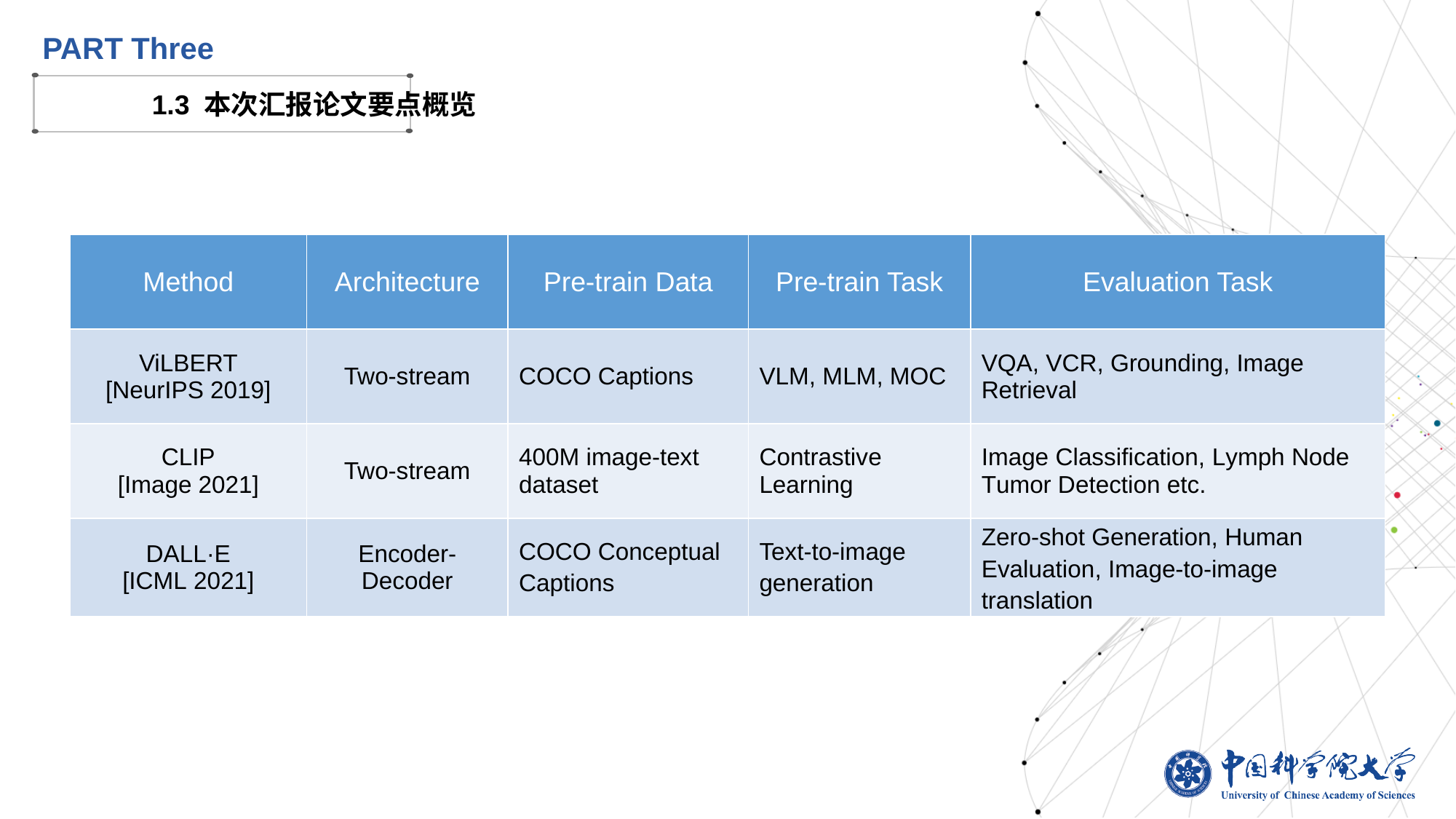

PART Three

1.3 本次汇报论文要点概览
| Method | Architecture | Pre-train Data | Pre-train Task | Evaluation Task |
| --- | --- | --- | --- | --- |
| ViLBERT [NeurIPS 2019] | Two-stream | COCO Captions | VLM, MLM, MOC | VQA, VCR, Grounding, Image Retrieval |
| CLIP [Image 2021] | Two-stream | 400M image-text dataset | Contrastive Learning | Image Classification, Lymph Node Tumor Detection etc. |
| DALL·E [ICML 2021] | Encoder-Decoder | ﻿COCO Conceptual Captions | ﻿Text-to-image generation | ﻿Zero-shot Generation, ﻿Human Evaluation, ﻿Image-to-image translation |